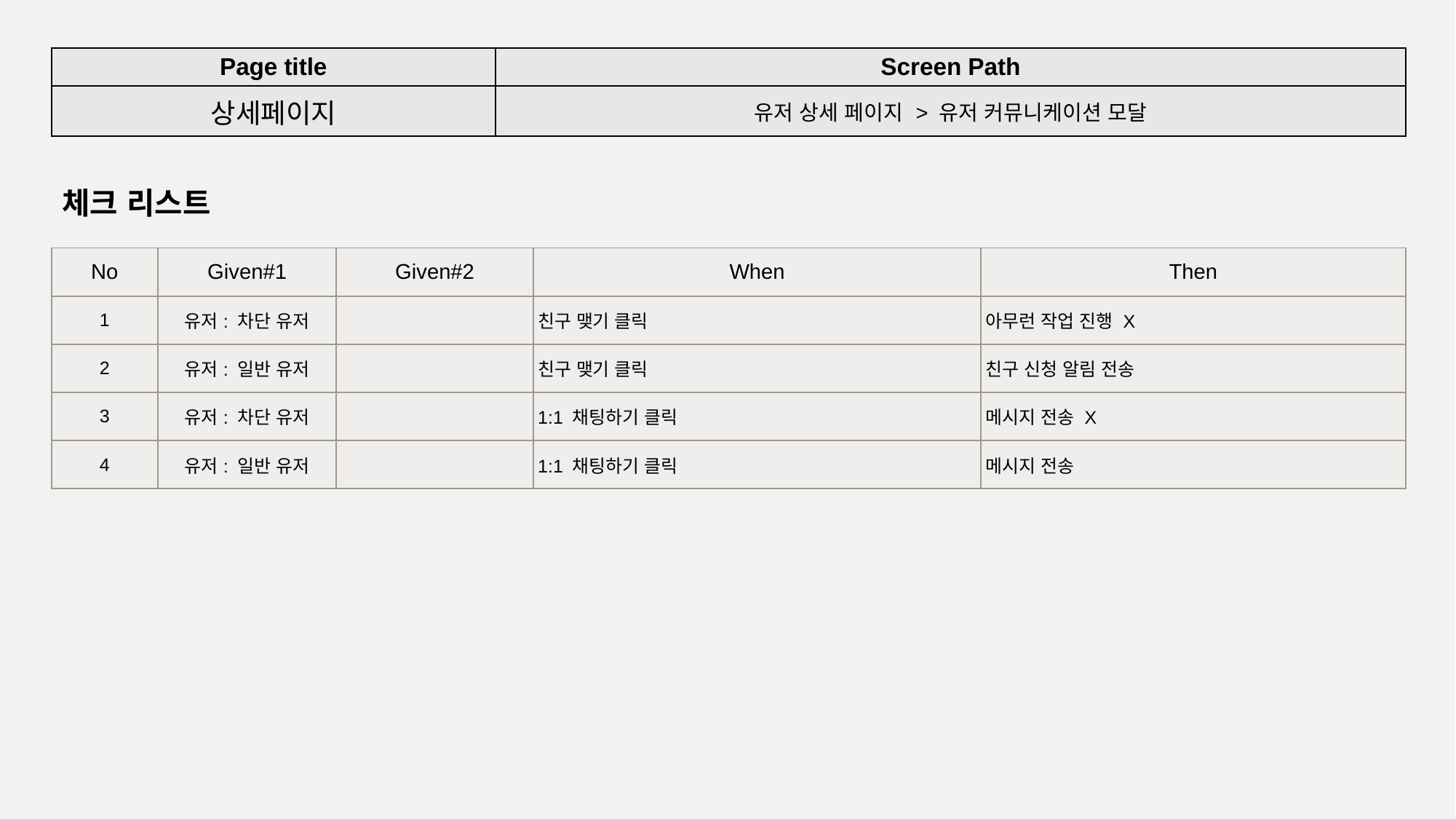

| Page title | Screen Path |
| --- | --- |
| 상세페이지 | 유저 상세 페이지 > 유저 커뮤니케이션 모달 |
체크 리스트
| No | Given#1 | Given#2 | When | Then |
| --- | --- | --- | --- | --- |
| 1 | 유저: 차단 유저 |  | 친구 맺기 클릭 | 아무런 작업 진행 X |
| 2 | 유저: 일반 유저 |  | 친구 맺기 클릭 | 친구 신청 알림 전송 |
| 3 | 유저: 차단 유저 |  | 1:1 채팅하기 클릭 | 메시지 전송 X |
| 4 | 유저: 일반 유저 |  | 1:1 채팅하기 클릭 | 메시지 전송 |